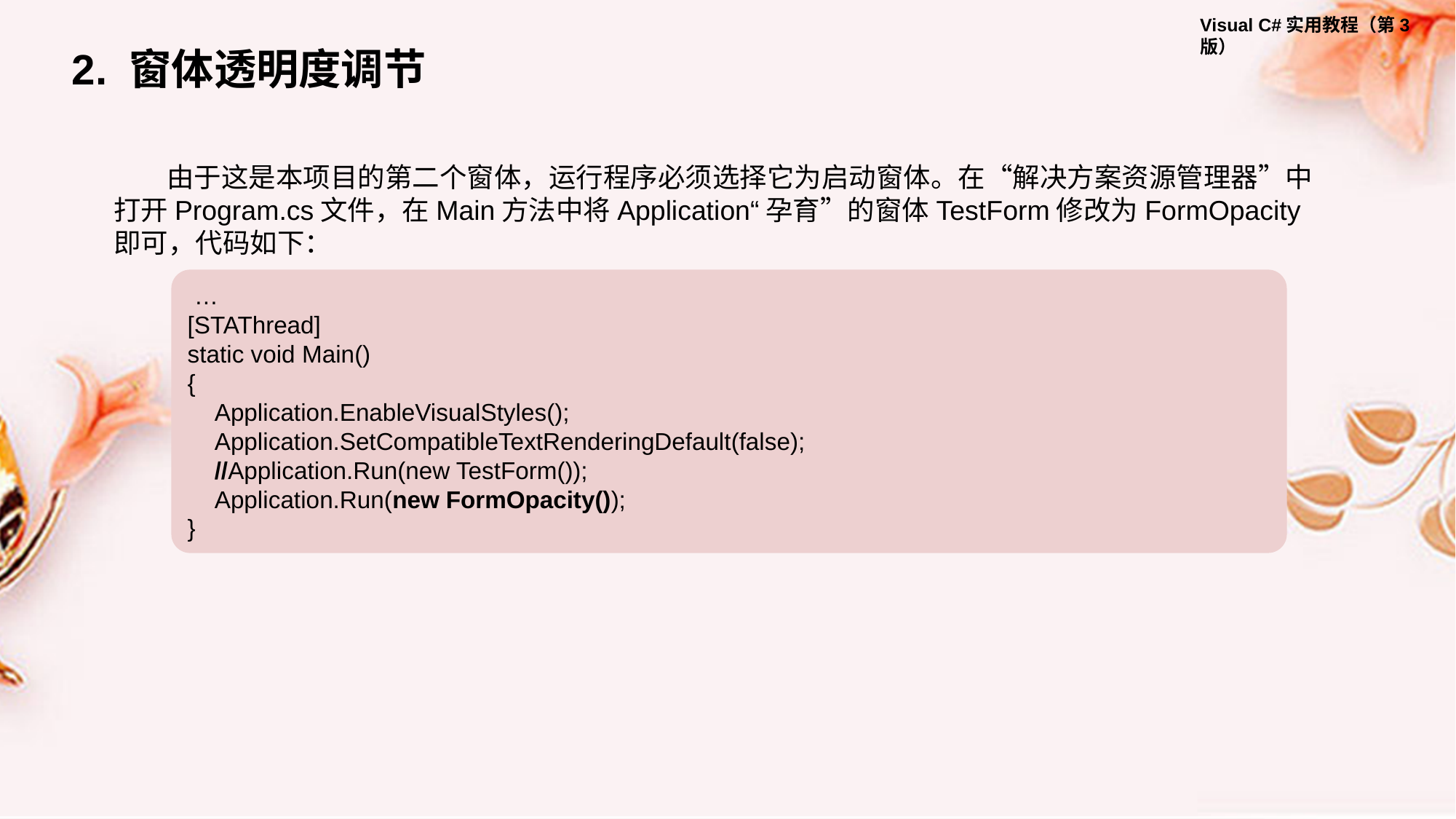

2. 窗体透明度调节
由于这是本项目的第二个窗体，运行程序必须选择它为启动窗体。在“解决方案资源管理器”中打开Program.cs文件，在Main方法中将Application“孕育”的窗体TestForm修改为FormOpacity即可，代码如下：
 …
[STAThread]
static void Main()
{
    Application.EnableVisualStyles();
    Application.SetCompatibleTextRenderingDefault(false);
    //Application.Run(new TestForm());
    Application.Run(new FormOpacity());
}